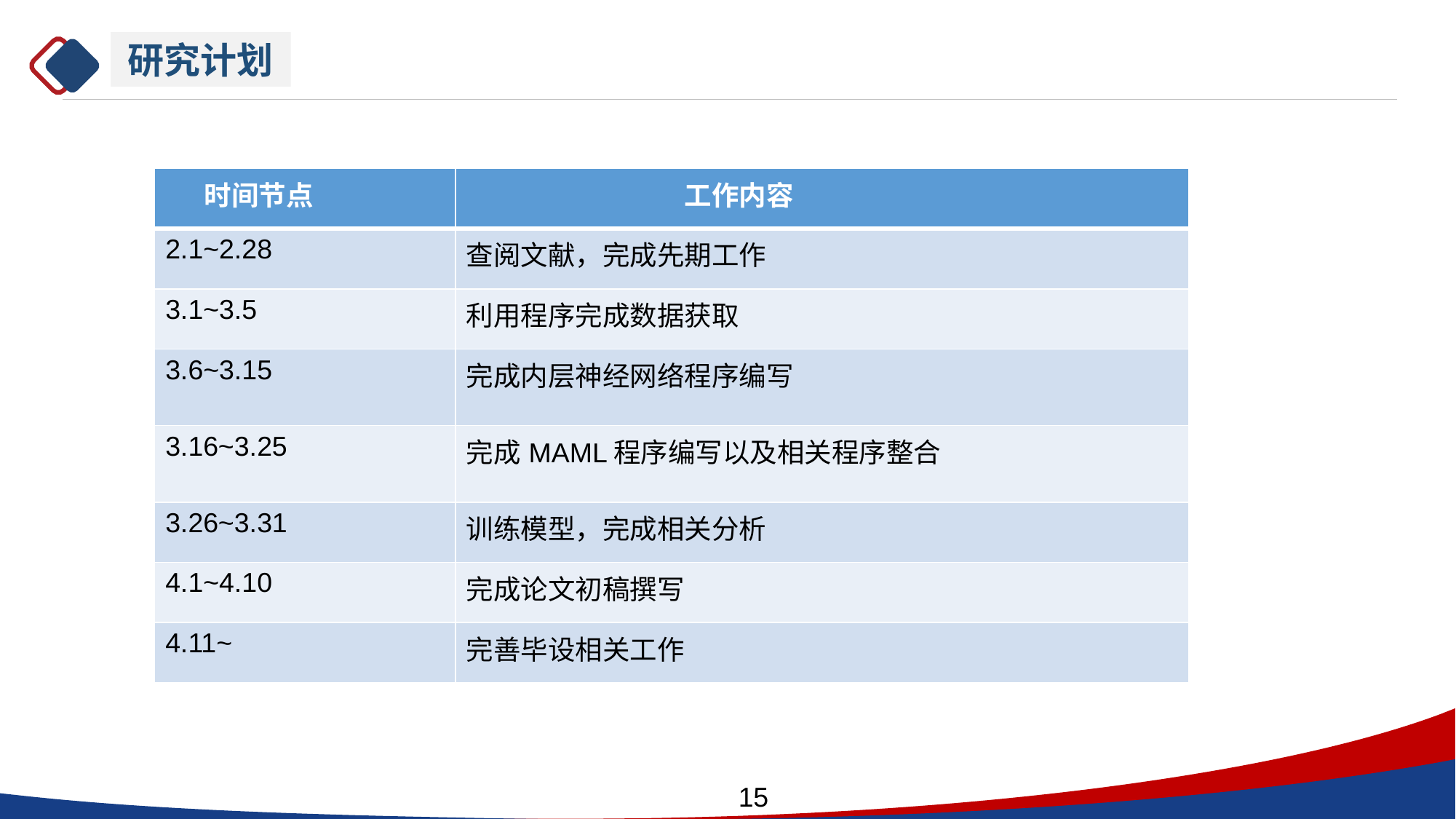

研究计划

| 时间节点 | 工作内容 |
| --- | --- |
| 2.1~2.28 | 查阅文献，完成先期工作 |
| 3.1~3.5 | 利用程序完成数据获取 |
| 3.6~3.15 | 完成内层神经网络程序编写 |
| 3.16~3.25 | 完成MAML程序编写以及相关程序整合 |
| 3.26~3.31 | 训练模型，完成相关分析 |
| 4.1~4.10 | 完成论文初稿撰写 |
| 4.11~ | 完善毕设相关工作 |
15